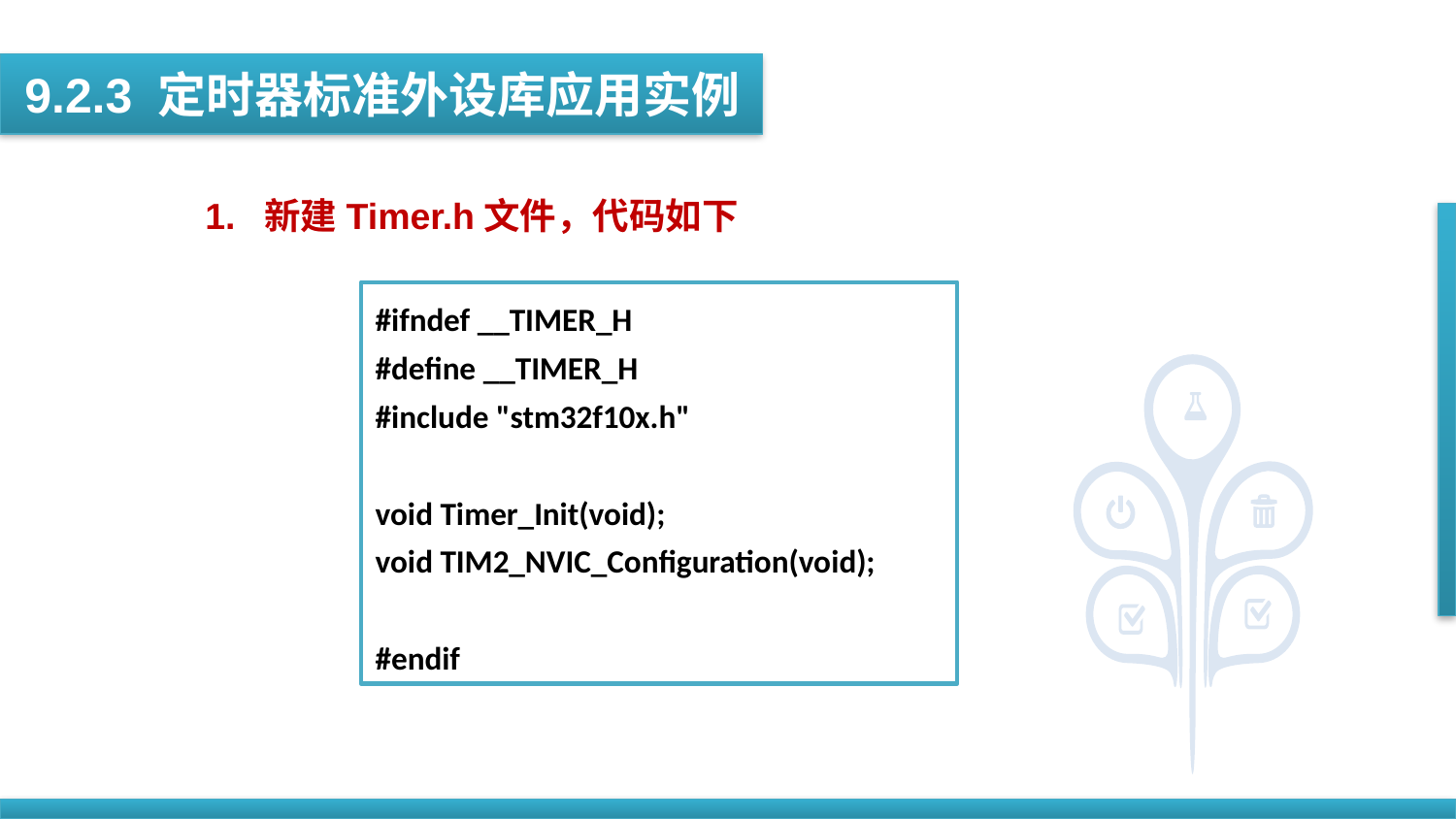

9.2.3 定时器标准外设库应用实例
1.  新建Timer.h文件，代码如下
#ifndef __TIMER_H
#define __TIMER_H
#include "stm32f10x.h"

void Timer_Init(void);
void TIM2_NVIC_Configuration(void);

#endif